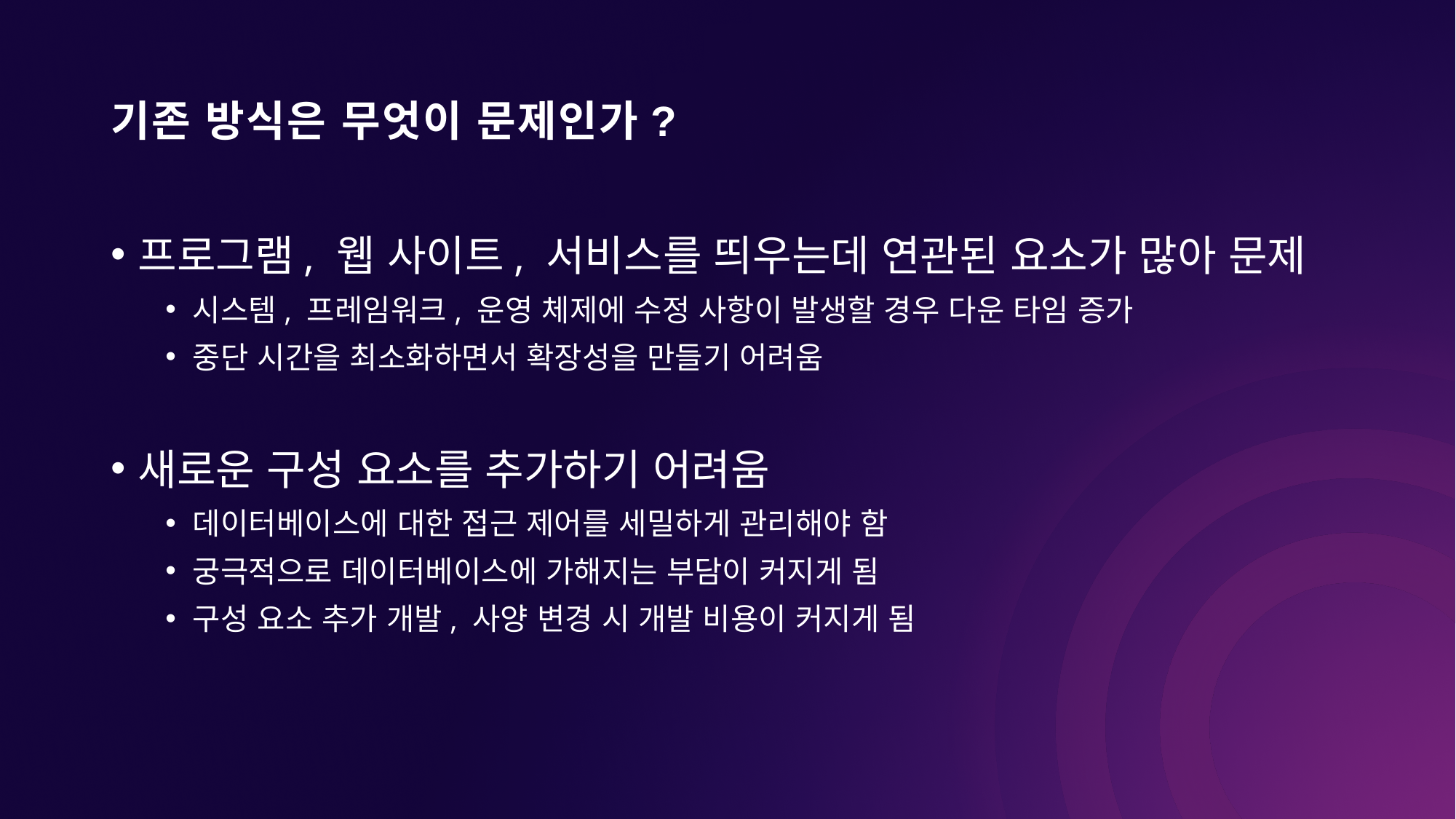

# 기존 방식은 무엇이 문제인가?
프로그램, 웹 사이트, 서비스를 띄우는데 연관된 요소가 많아 문제
시스템, 프레임워크, 운영 체제에 수정 사항이 발생할 경우 다운 타임 증가
중단 시간을 최소화하면서 확장성을 만들기 어려움

새로운 구성 요소를 추가하기 어려움
데이터베이스에 대한 접근 제어를 세밀하게 관리해야 함
궁극적으로 데이터베이스에 가해지는 부담이 커지게 됨
구성 요소 추가 개발, 사양 변경 시 개발 비용이 커지게 됨